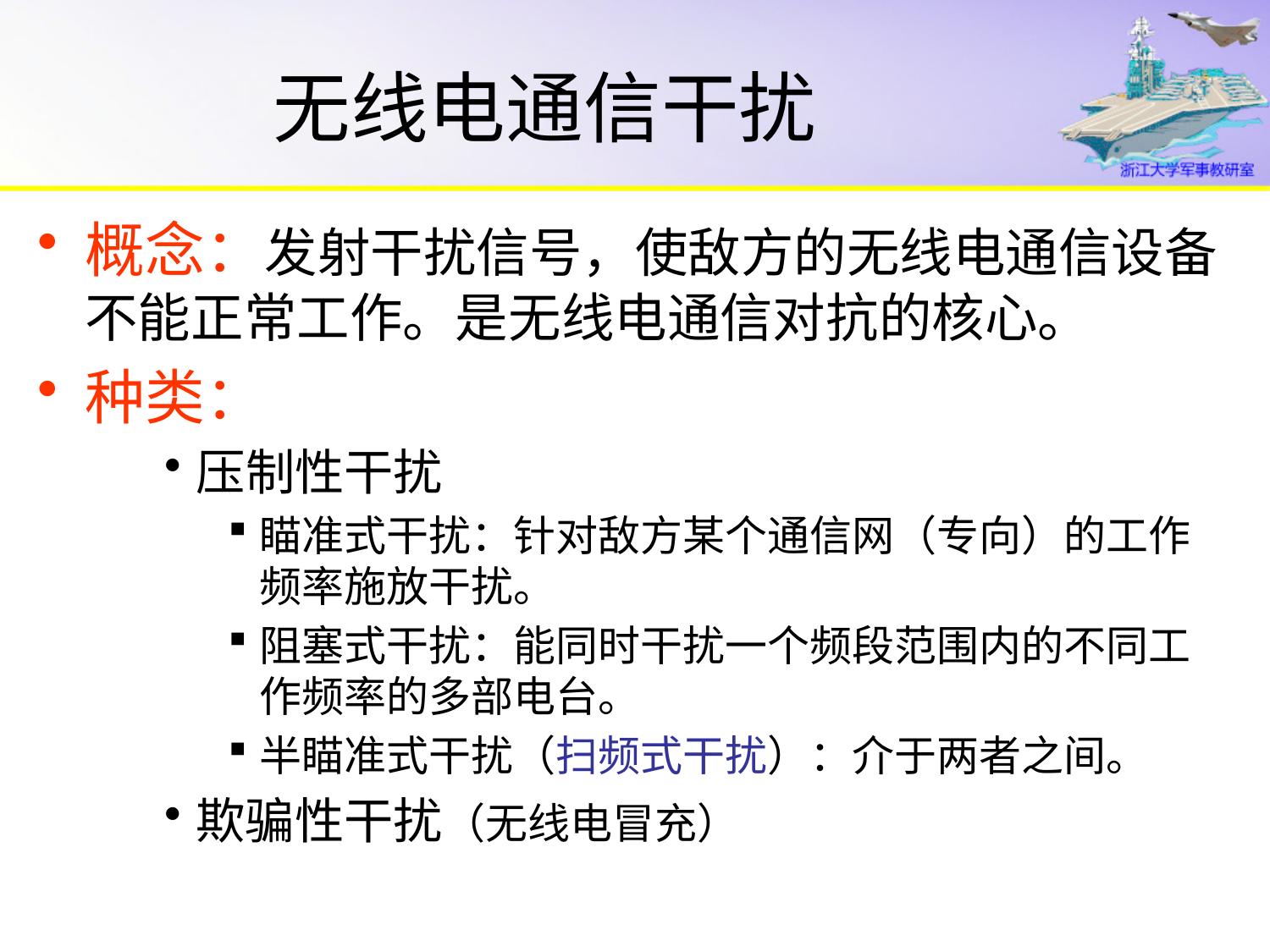

# 无线电通信干扰
概念：发射干扰信号，使敌方的无线电通信设备不能正常工作。是无线电通信对抗的核心。
种类：
压制性干扰
瞄准式干扰：针对敌方某个通信网（专向）的工作频率施放干扰。
阻塞式干扰：能同时干扰一个频段范围内的不同工作频率的多部电台。
半瞄准式干扰（扫频式干扰）：介于两者之间。
欺骗性干扰（无线电冒充）